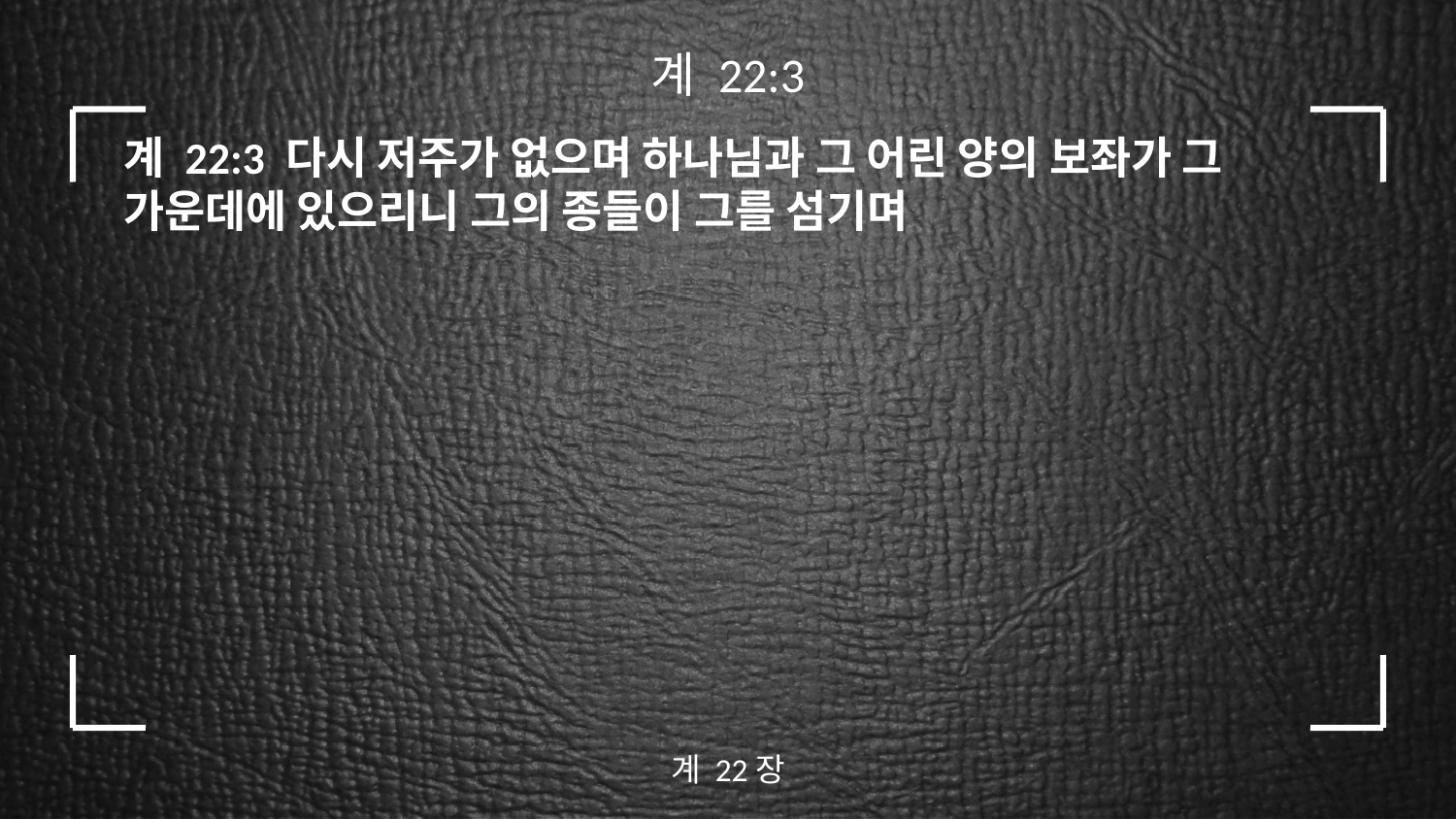

계 22:3

계 22:3 다시 저주가 없으며 하나님과 그 어린 양의 보좌가 그 가운데에 있으리니 그의 종들이 그를 섬기며

계 22장